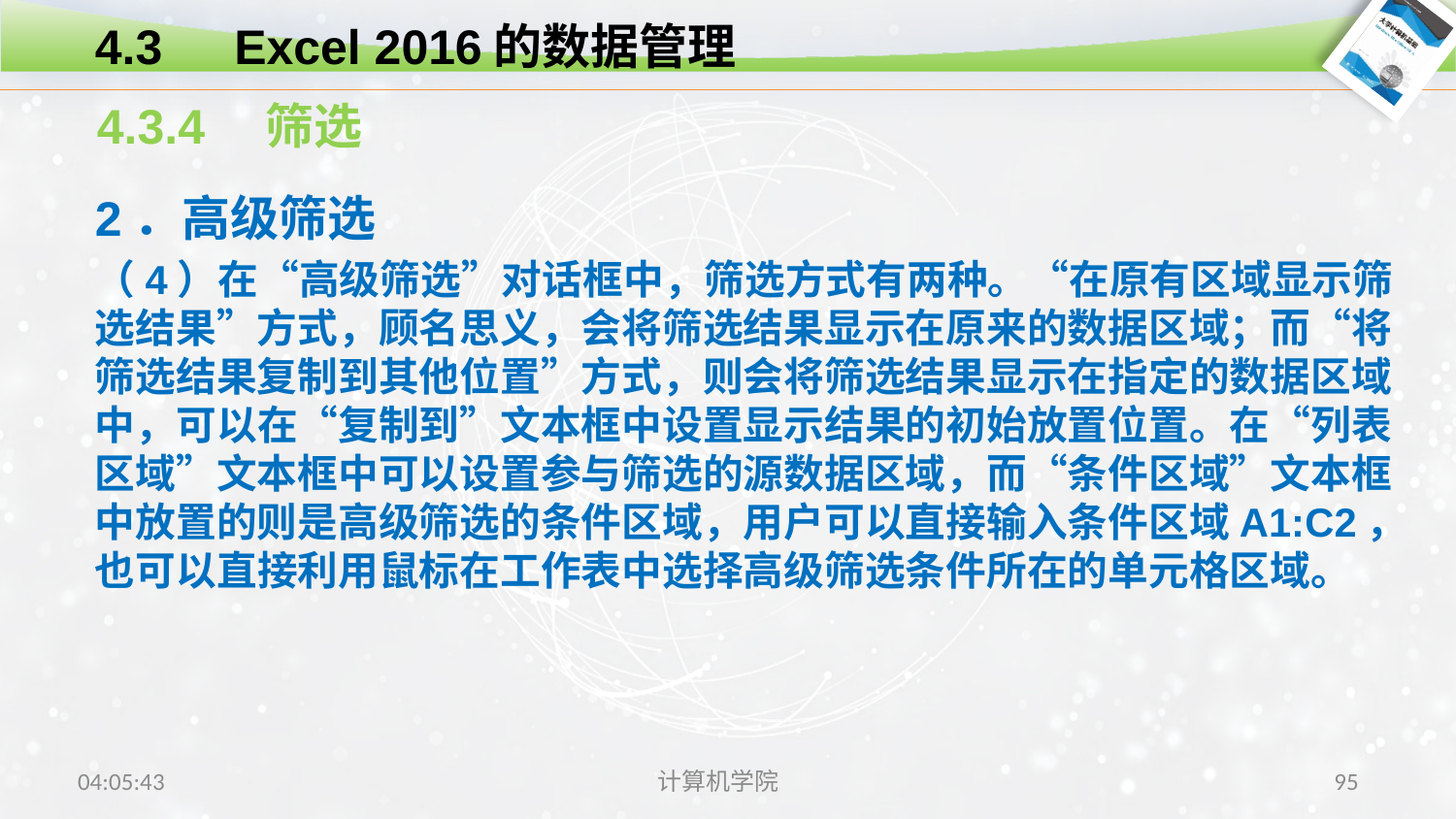

4.3　Excel 2016的数据管理
4.3.4　筛选

2．高级筛选
（4）在“高级筛选”对话框中，筛选方式有两种。“在原有区域显示筛选结果”方式，顾名思义，会将筛选结果显示在原来的数据区域；而“将筛选结果复制到其他位置”方式，则会将筛选结果显示在指定的数据区域中，可以在“复制到”文本框中设置显示结果的初始放置位置。在“列表区域”文本框中可以设置参与筛选的源数据区域，而“条件区域”文本框中放置的则是高级筛选的条件区域，用户可以直接输入条件区域A1:C2，也可以直接利用鼠标在工作表中选择高级筛选条件所在的单元格区域。